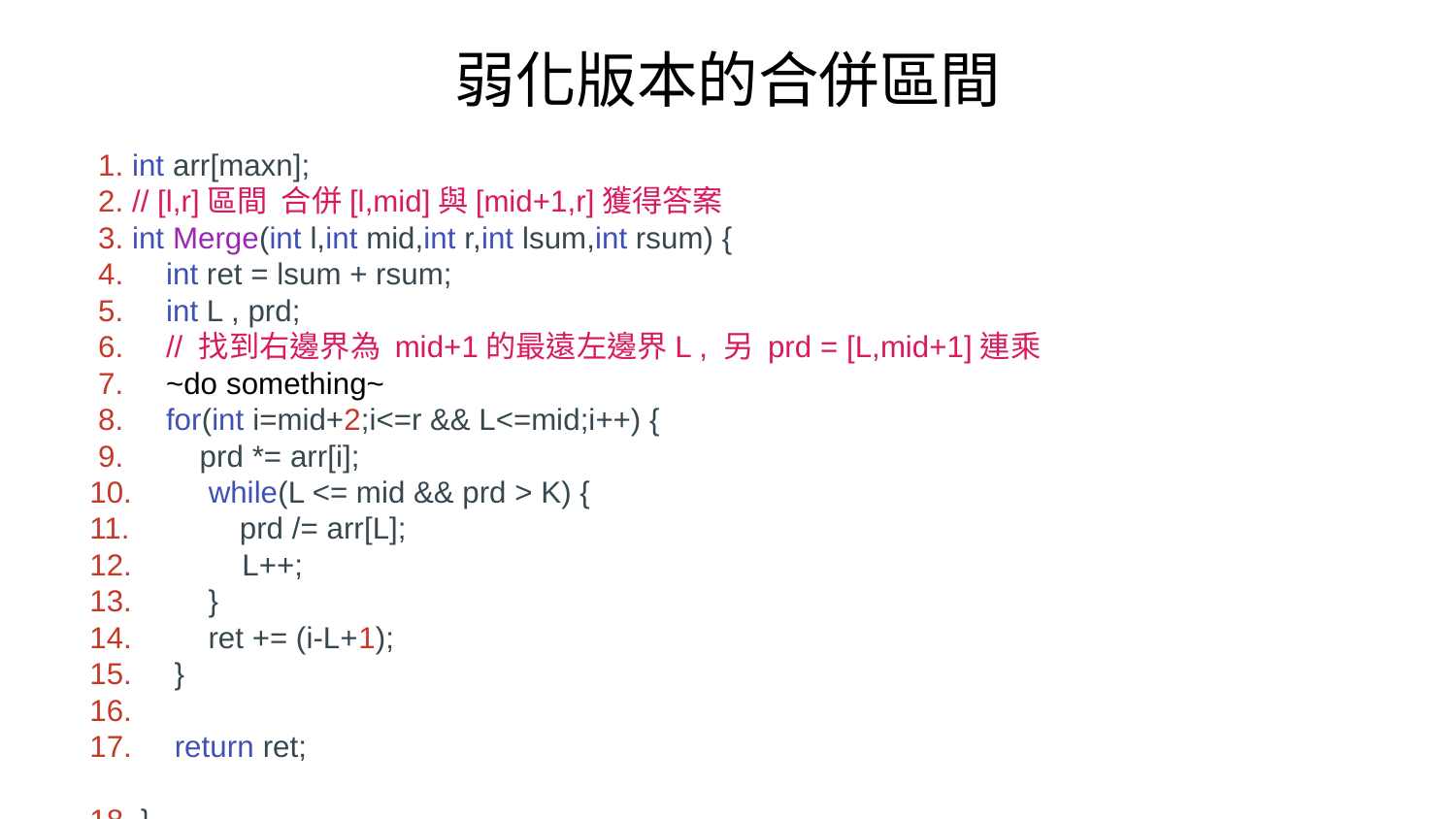

弱化版本的合併區間
 1. int arr[maxn];
 2. // [l,r]區間  合併[l,mid]與[mid+1,r]獲得答案
 3. int Merge(int l,int mid,int r,int lsum,int rsum) {
 4.     int ret = lsum + rsum;
 5.     int L , prd;
 6.     // 找到右邊界為 mid+1的最遠左邊界L , 另 prd = [L,mid+1]連乘
 7.     ~do something~
 8.     for(int i=mid+2;i<=r && L<=mid;i++) {
 9.         prd *= arr[i];
10.         while(L <= mid && prd > K) {
11.             prd /= arr[L];
12.             L++;
13.         }
14.         ret += (i-L+1);
15.     }
16.
17.     return ret;
18. }